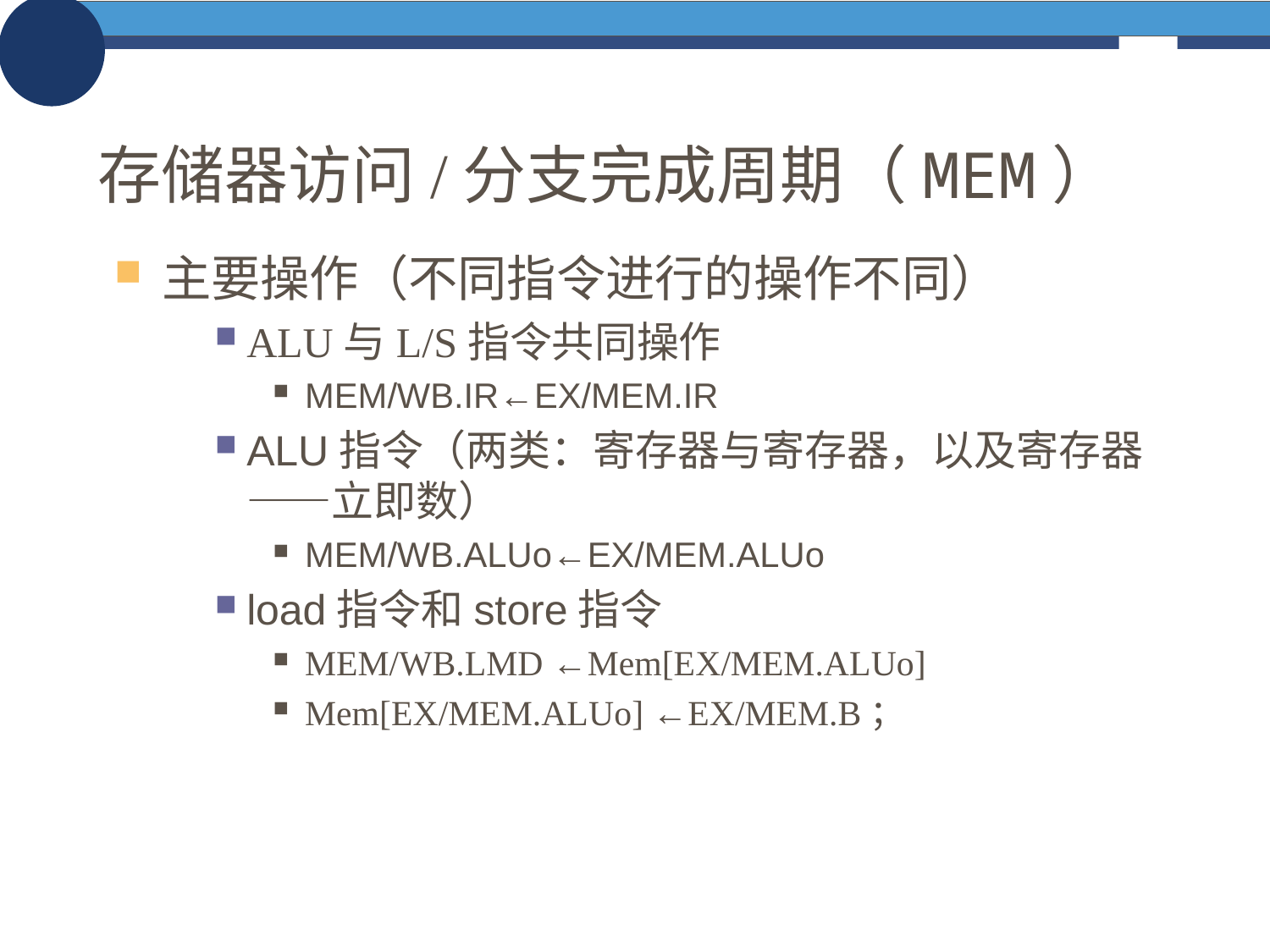

# 存储器访问/分支完成周期（MEM）
主要操作（不同指令进行的操作不同）
ALU与L/S指令共同操作
MEM/WB.IR←EX/MEM.IR
ALU指令（两类：寄存器与寄存器，以及寄存器——立即数）
MEM/WB.ALUo←EX/MEM.ALUo
load指令和store指令
MEM/WB.LMD ←Mem[EX/MEM.ALUo]
Mem[EX/MEM.ALUo] ←EX/MEM.B；